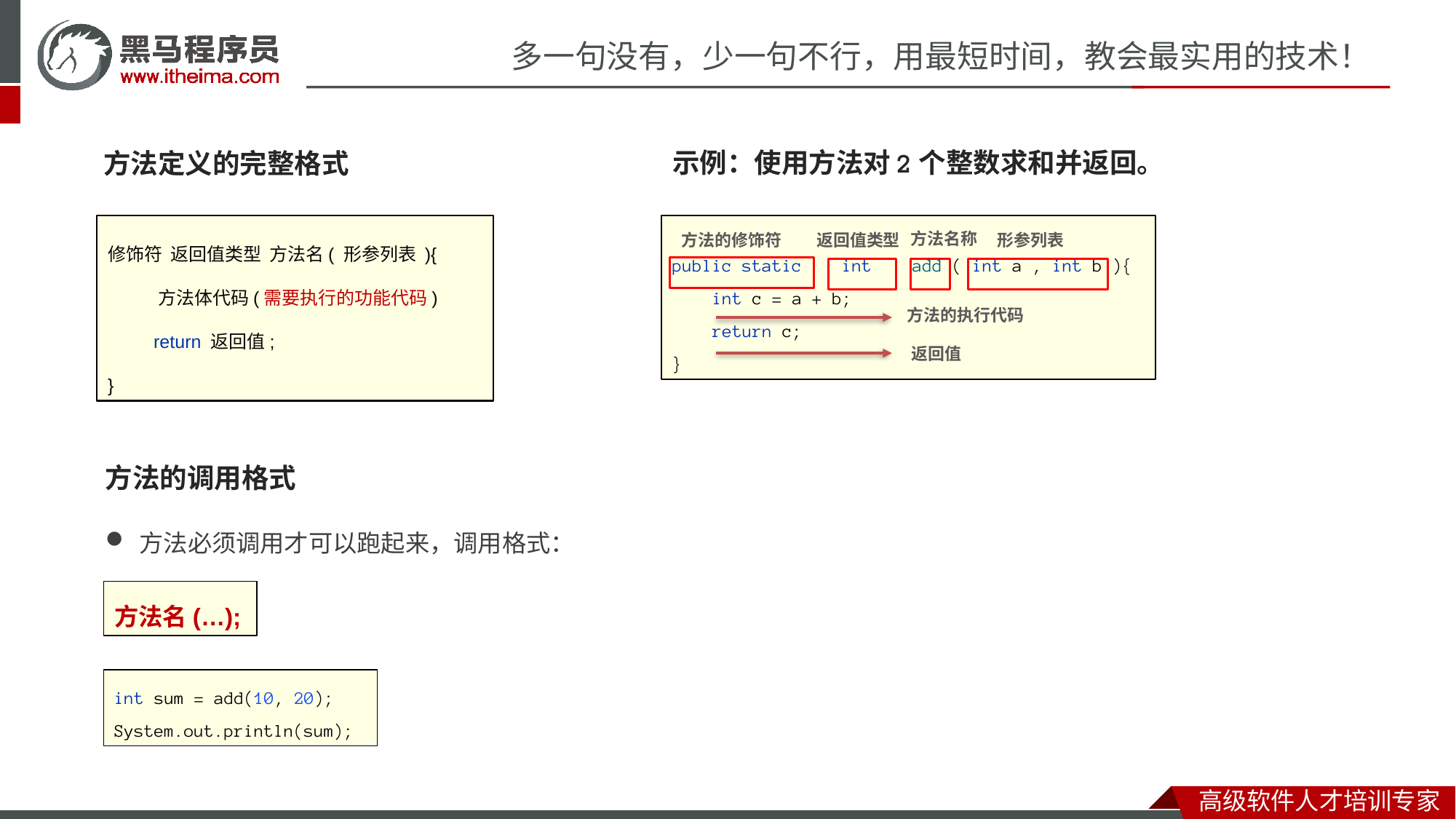

示例：使用方法对2个整数求和并返回。
方法定义的完整格式
修饰符  返回值类型  方法名( 形参列表 ){
         方法体代码(需要执行的功能代码)
         return 返回值;
}

public static    int    add ( int a , int b ){
    int c = a + b;
    return c;
}
方法名称
方法的修饰符
返回值类型
形参列表

方法的执行代码
返回值
方法的调用格式
方法必须调用才可以跑起来，调用格式：
方法名(…);
int sum = add(10, 20);
System.out.println(sum);